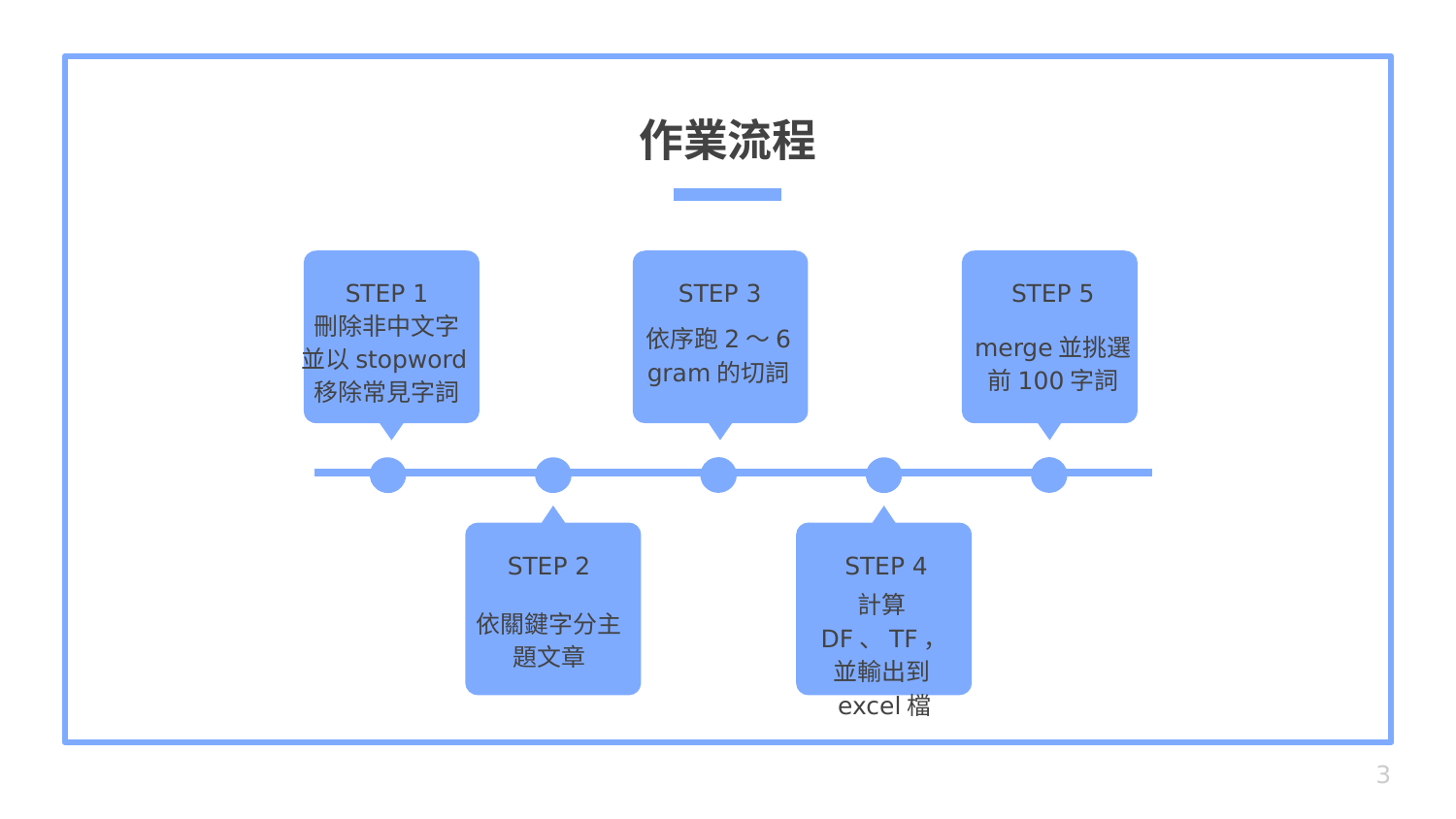

# 作業流程

STEP 3
STEP 1
STEP 5
刪除非中文字
並以stopword移除常見字詞
依序跑2～6 gram的切詞
merge並挑選前100字詞
STEP 2
STEP 4
計算DF、TF，並輸出到excel檔
依關鍵字分主題文章
3